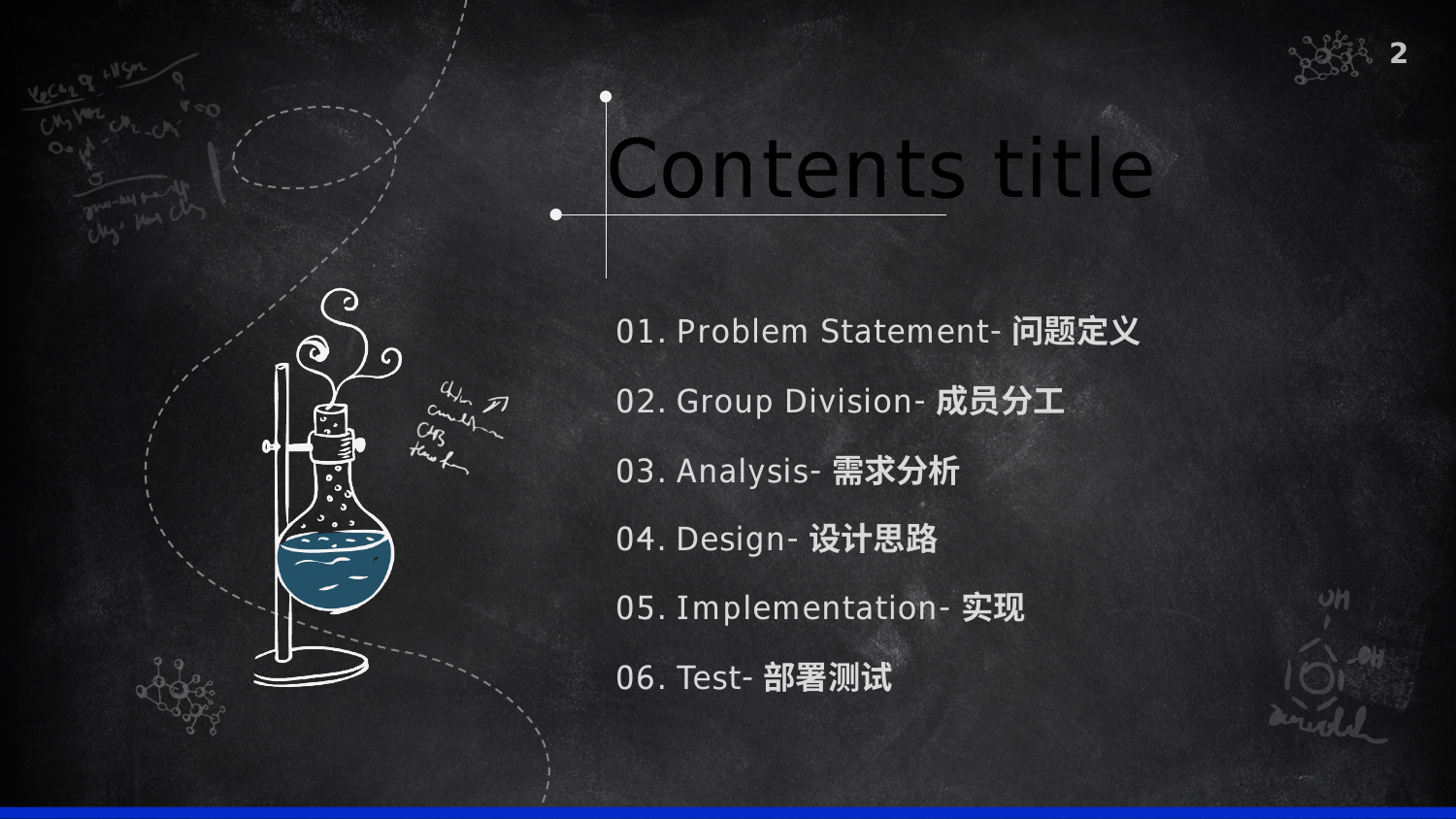

Contents title
01. Problem Statement-问题定义

02. Group Division-成员分工

03. Analysis-需求分析

04. Design-设计思路
05. Implementation-实现
06. Test-部署测试